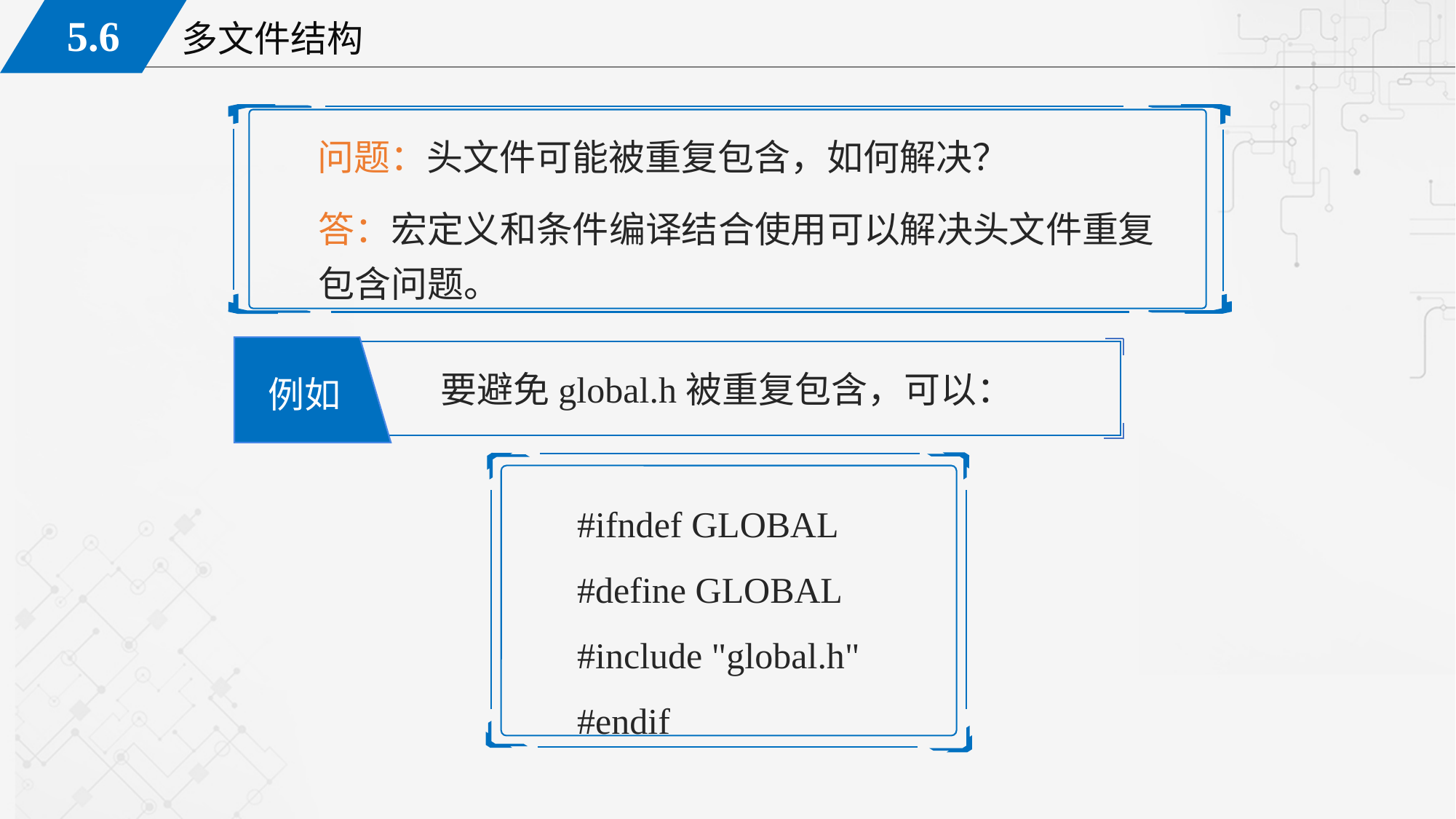

问题：头文件可能被重复包含，如何解决？
答：宏定义和条件编译结合使用可以解决头文件重复包含问题。

要避免global.h被重复包含，可以：
例如

#ifndef GLOBAL
#define GLOBAL
#include "global.h"
#endif